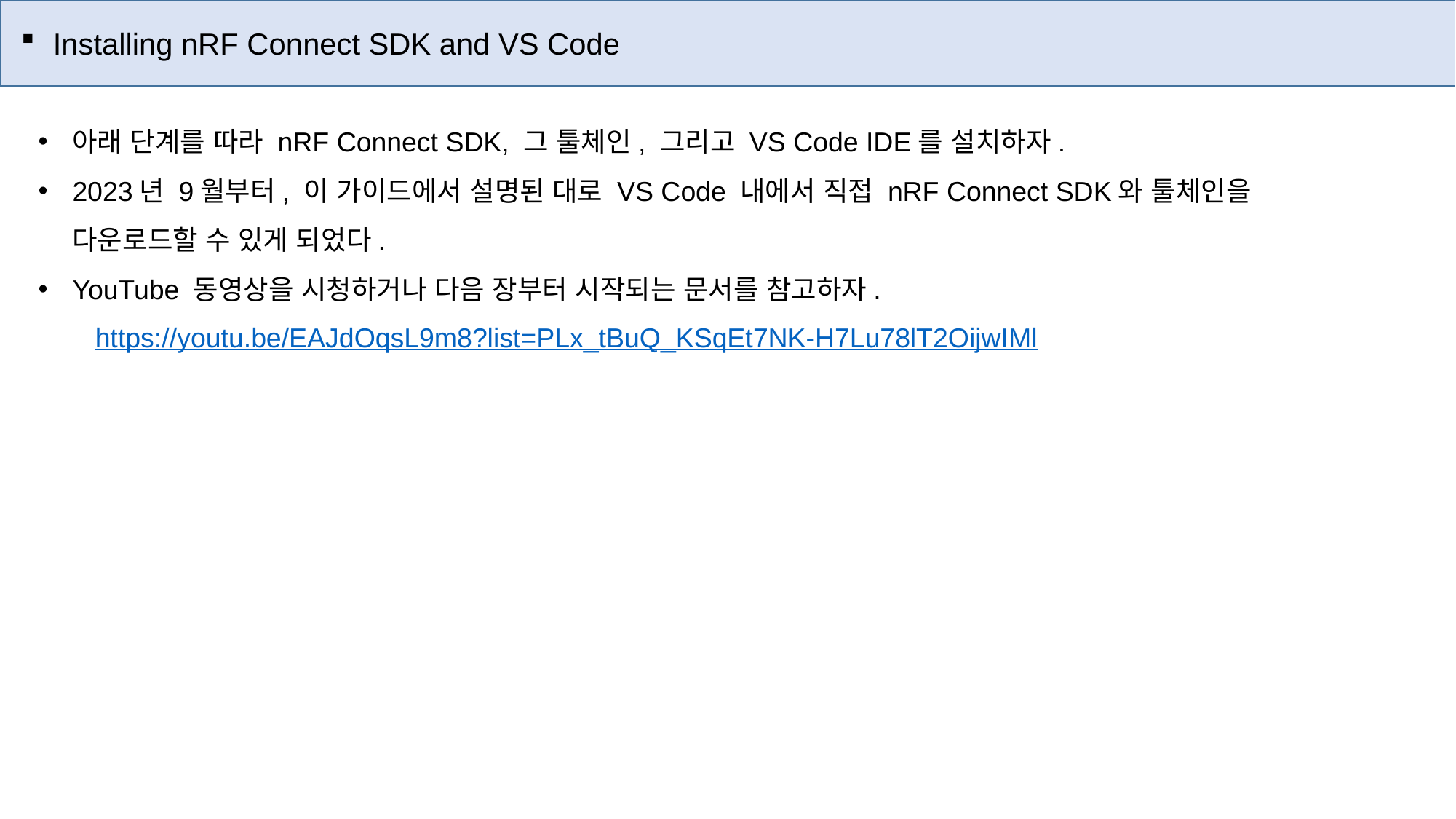

Installing nRF Connect SDK and VS Code
아래 단계를 따라 nRF Connect SDK, 그 툴체인, 그리고 VS Code IDE를 설치하자.
2023년 9월부터, 이 가이드에서 설명된 대로 VS Code 내에서 직접 nRF Connect SDK와 툴체인을 다운로드할 수 있게 되었다.
YouTube 동영상을 시청하거나 다음 장부터 시작되는 문서를 참고하자.
https://youtu.be/EAJdOqsL9m8?list=PLx_tBuQ_KSqEt7NK-H7Lu78lT2OijwIMl